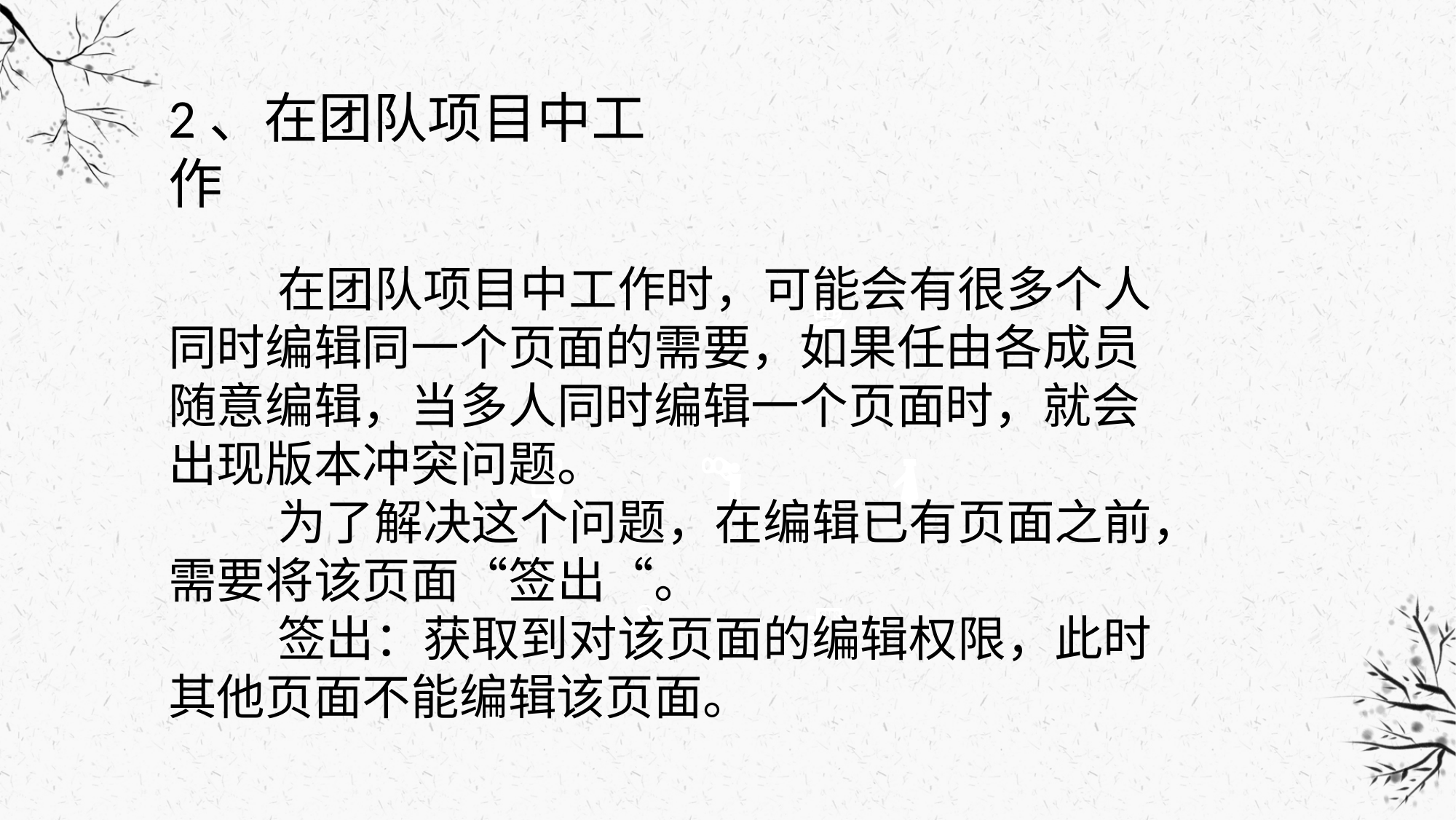

2、在团队项目中工作

	在团队项目中工作时，可能会有很多个人同时编辑同一个页面的需要，如果任由各成员随意编辑，当多人同时编辑一个页面时，就会出现版本冲突问题。
	为了解决这个问题，在编辑已有页面之前，需要将该页面“签出“。
	签出：获取到对该页面的编辑权限，此时其他页面不能编辑该页面。